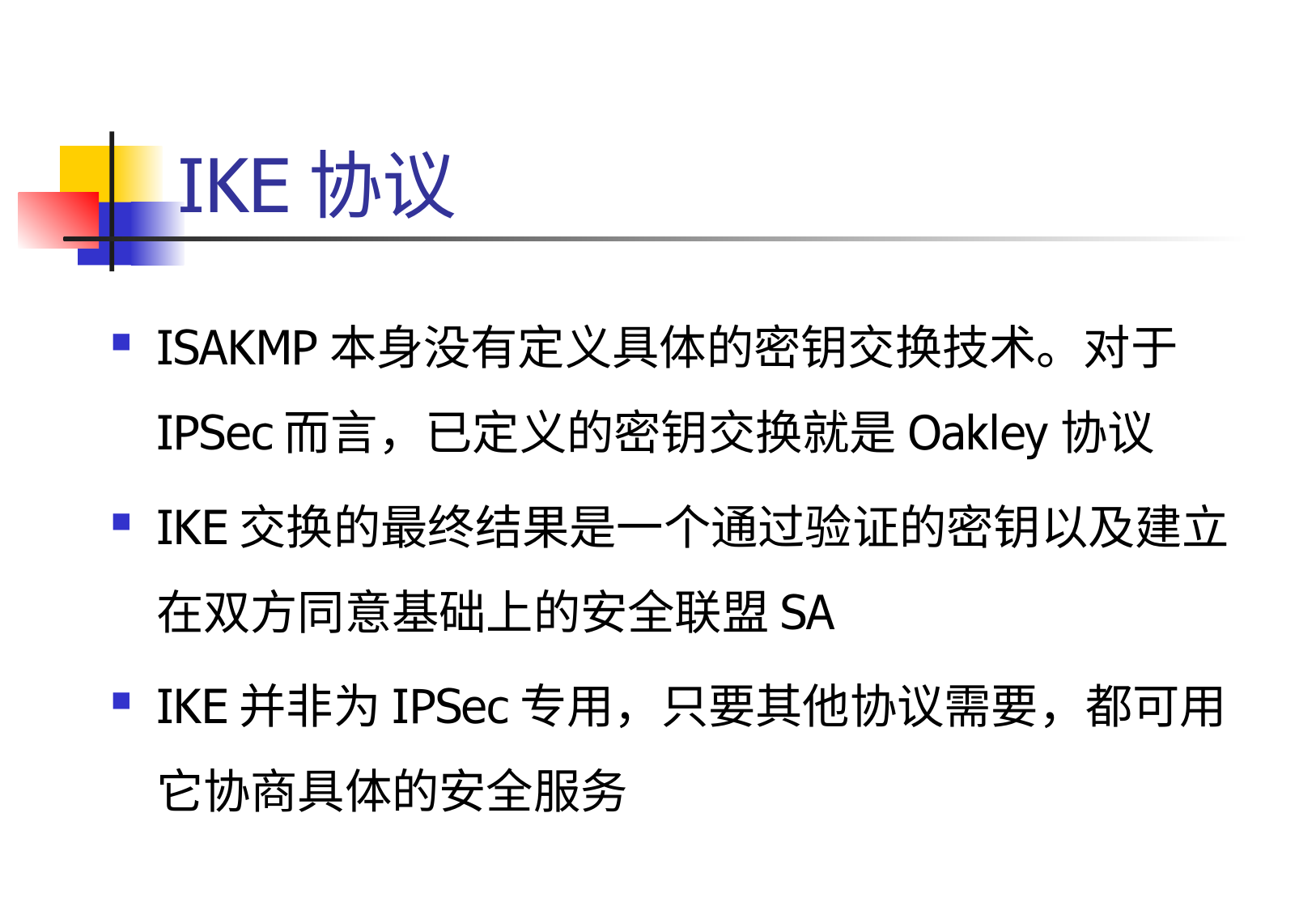

# IKE协议
ISAKMP本身没有定义具体的密钥交换技术。对于IPSec而言，已定义的密钥交换就是Oakley协议
IKE交换的最终结果是一个通过验证的密钥以及建立在双方同意基础上的安全联盟SA
IKE并非为IPSec专用，只要其他协议需要，都可用它协商具体的安全服务